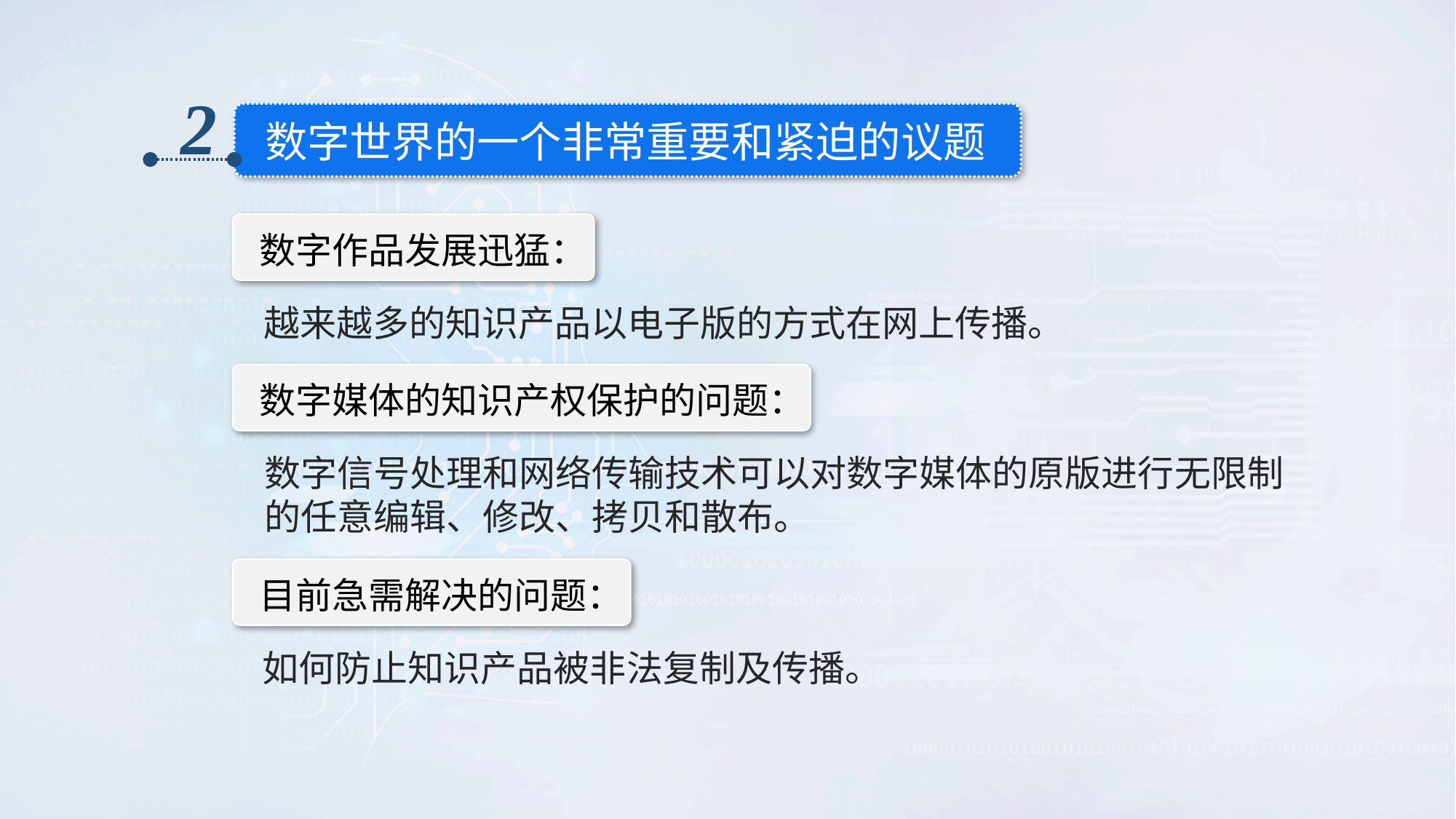

2

数字世界的一个非常重要和紧迫的议题

数字作品发展迅猛：
越来越多的知识产品以电子版的方式在网上传播。

数字媒体的知识产权保护的问题：
数字信号处理和网络传输技术可以对数字媒体的原版进行无限制
的任意编辑、修改、拷贝和散布。

目前急需解决的问题：
如何防止知识产品被非法复制及传播。